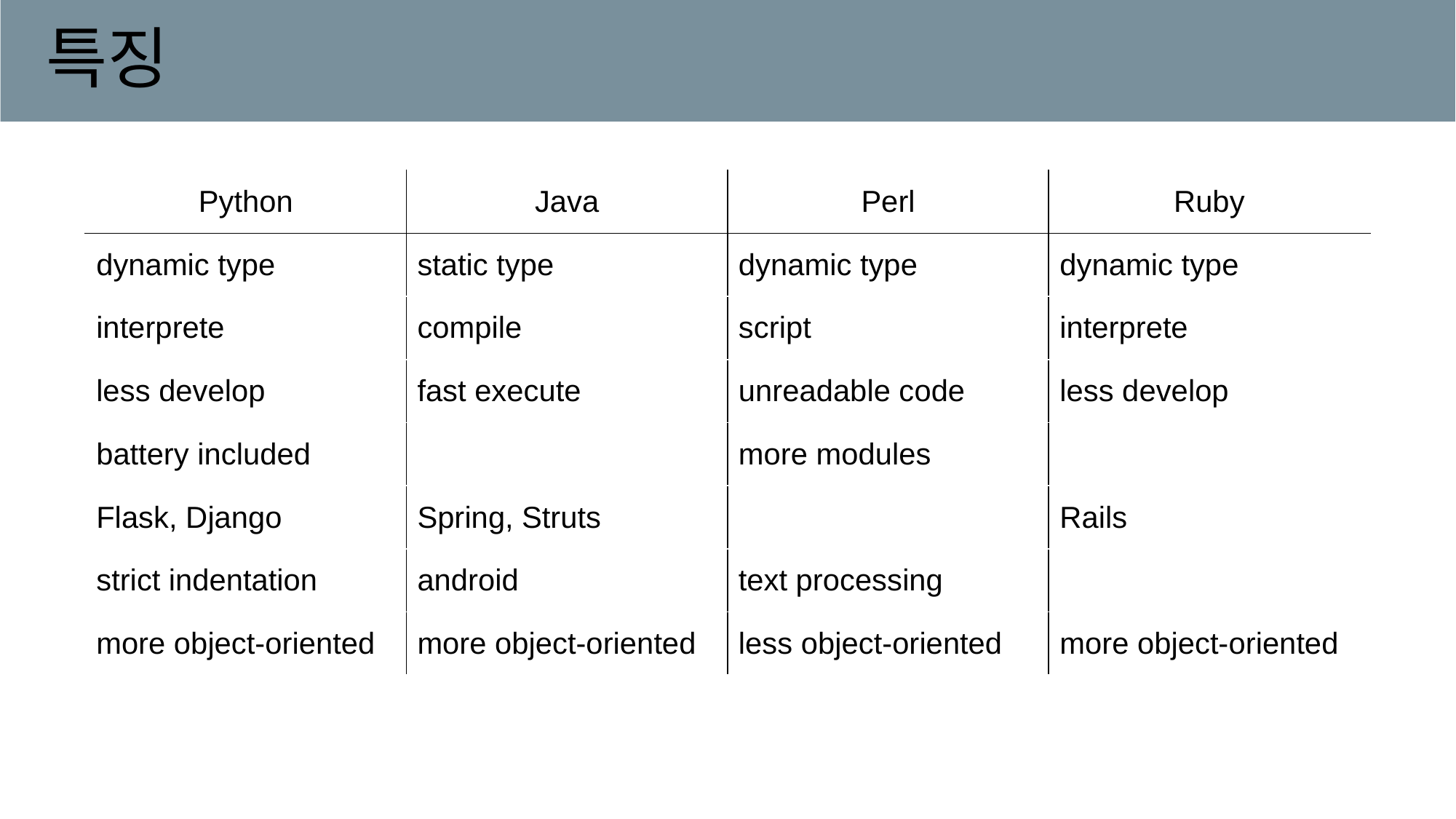

# 특징
| Python | Java | Perl | Ruby |
| --- | --- | --- | --- |
| dynamic type | static type | dynamic type | dynamic type |
| interprete | compile | script | interprete |
| less develop | fast execute | unreadable code | less develop |
| battery included |  | more modules |  |
| Flask, Django | Spring, Struts |  | Rails |
| strict indentation | android | text processing |  |
| more object-oriented | more object-oriented | less object-oriented | more object-oriented |